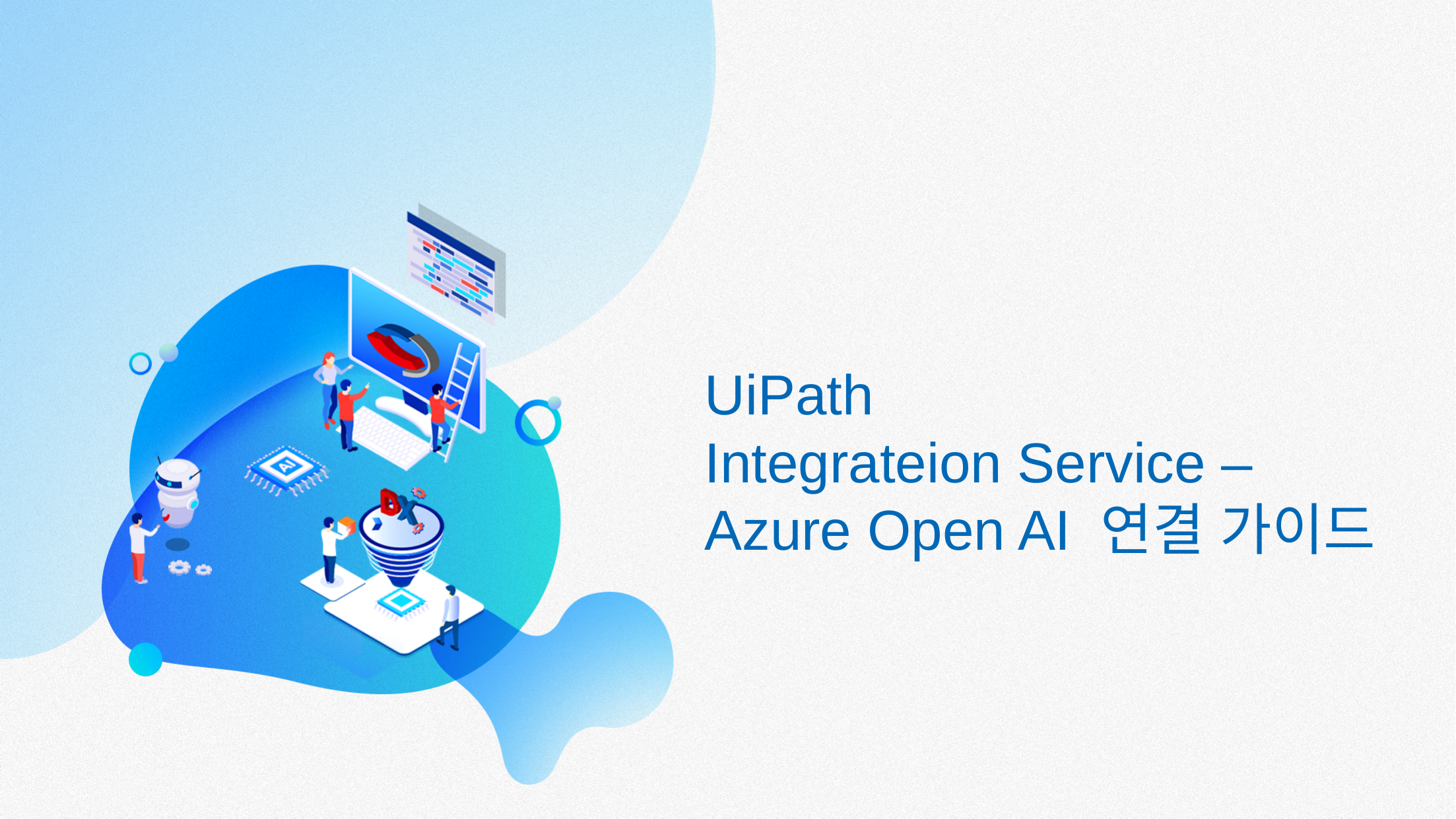

UiPath
Integrateion Service – Azure Open AI 연결 가이드